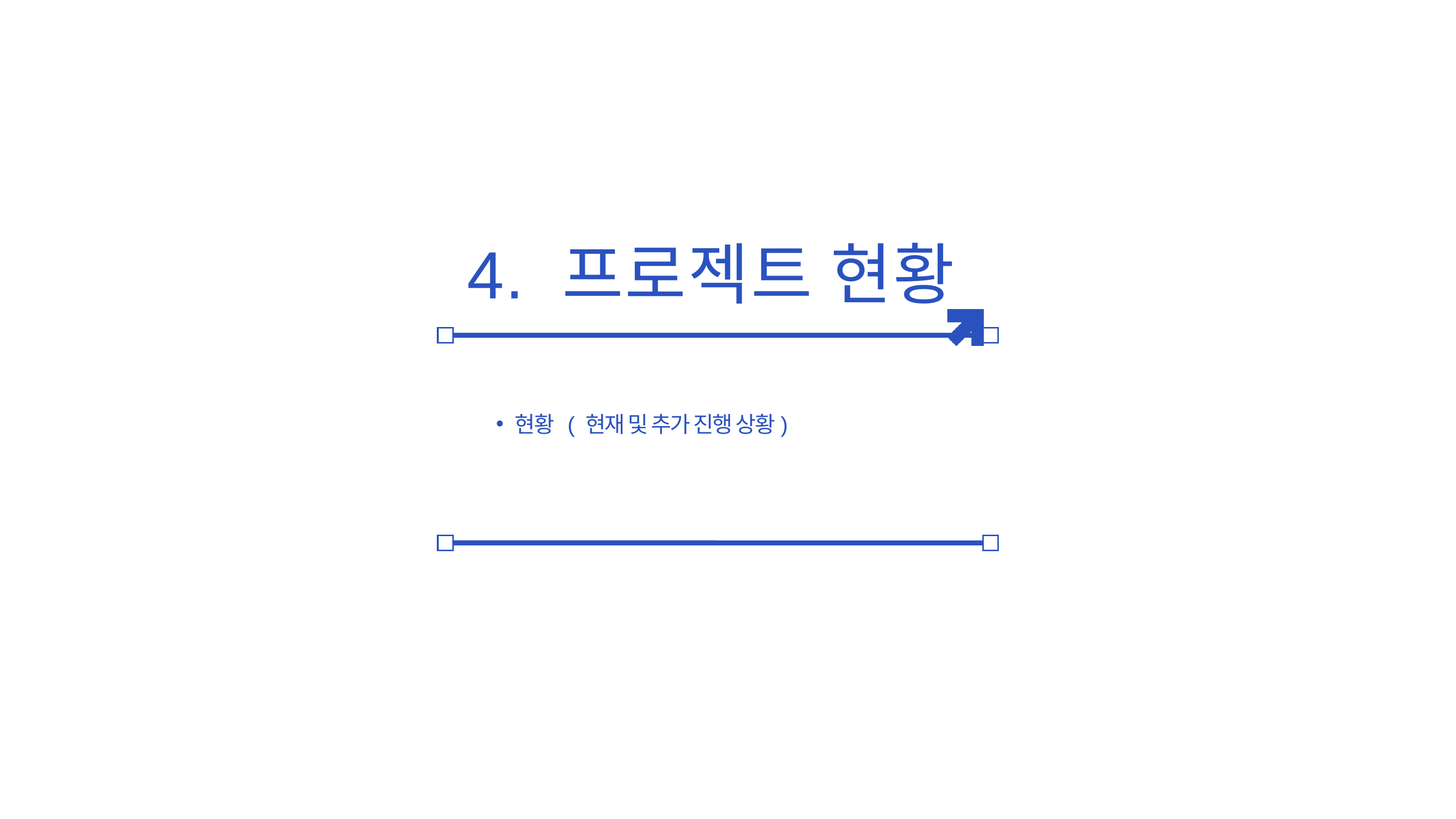

4. 프로젝트 현황

현황  ( 현재 및 추가 진행 상황)